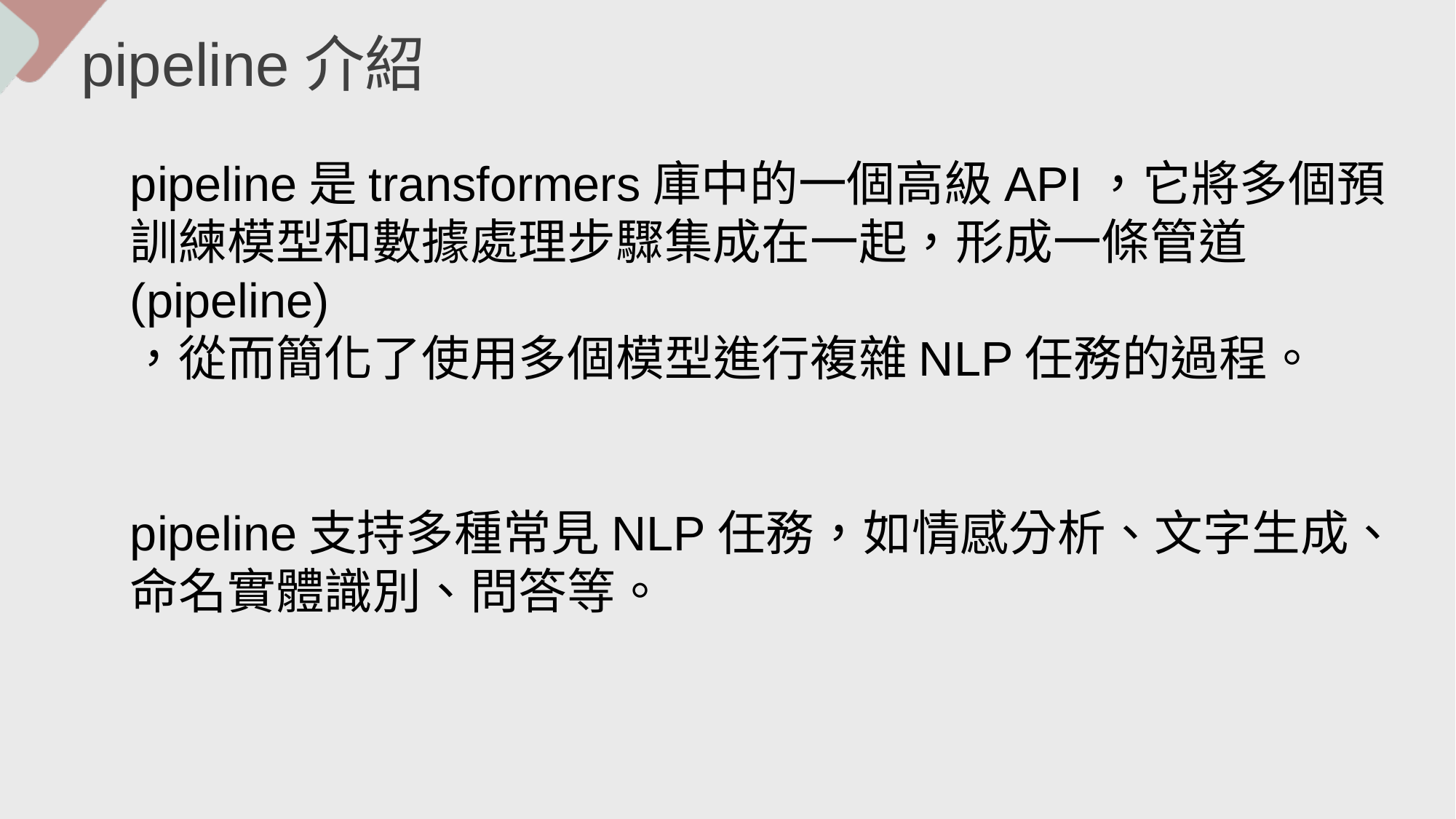

pipeline介紹
pipeline是transformers庫中的一個高級API，它將多個預訓練模型和數據處理步驟集成在一起，形成一條管道(pipeline)
，從而簡化了使用多個模型進行複雜NLP任務的過程。

pipeline支持多種常見NLP任務，如情感分析、文字生成、命名實體識別、問答等。